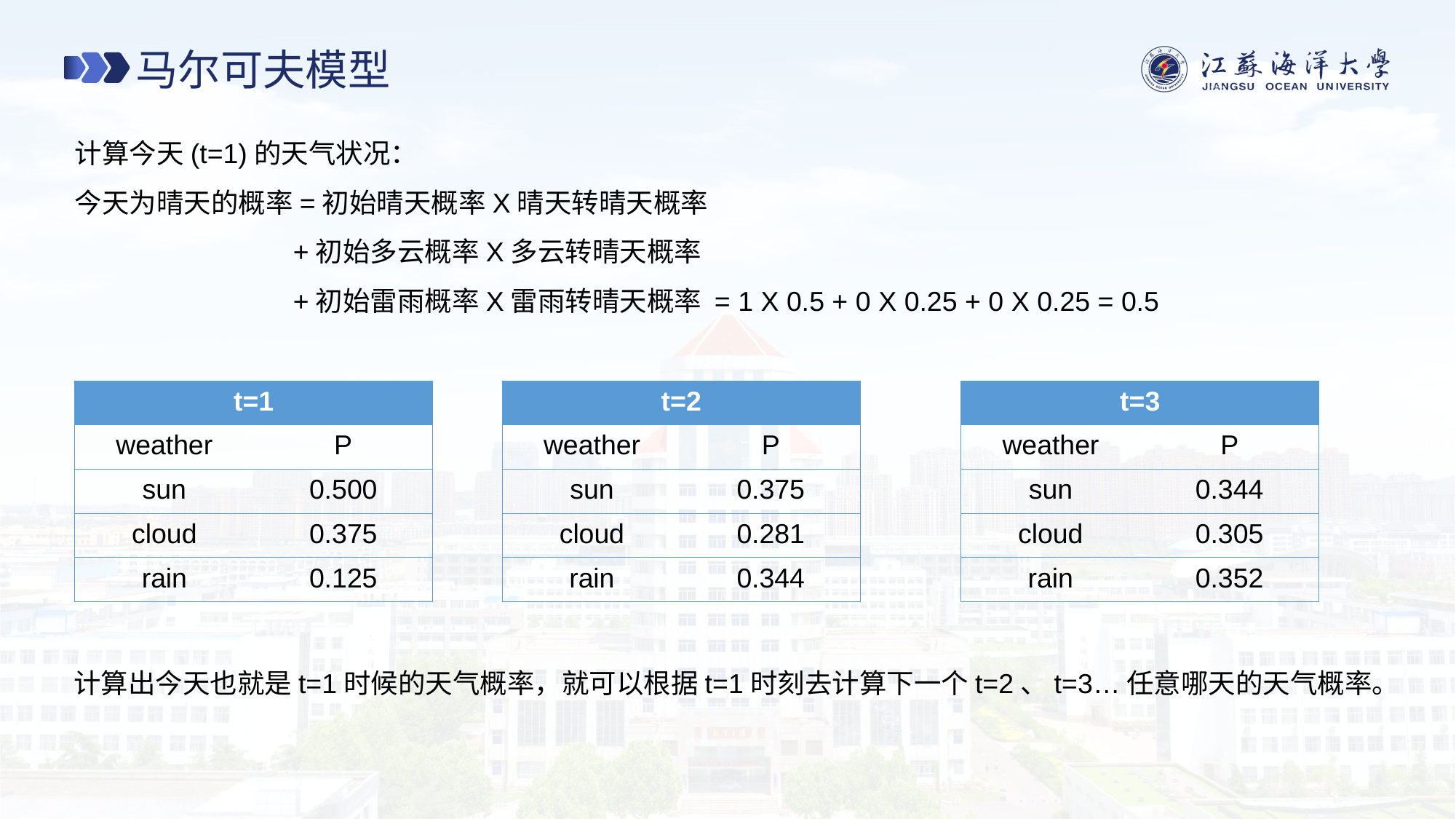

马尔可夫模型

计算今天(t=1)的天气状况：
今天为晴天的概率=初始晴天概率X晴天转晴天概率
		+初始多云概率X多云转晴天概率
		+初始雷雨概率X雷雨转晴天概率 = 1 X 0.5 + 0 X 0.25 + 0 X 0.25 = 0.5
| t=1 |  |
| --- | --- |
| weather | P |
| sun | 0.500 |
| cloud | 0.375 |
| rain | 0.125 |
| t=2 |  |
| --- | --- |
| weather | P |
| sun | 0.375 |
| cloud | 0.281 |
| rain | 0.344 |
| t=3 |  |
| --- | --- |
| weather | P |
| sun | 0.344 |
| cloud | 0.305 |
| rain | 0.352 |
计算出今天也就是t=1时候的天气概率，就可以根据t=1时刻去计算下一个t=2、t=3…任意哪天的天气概率。